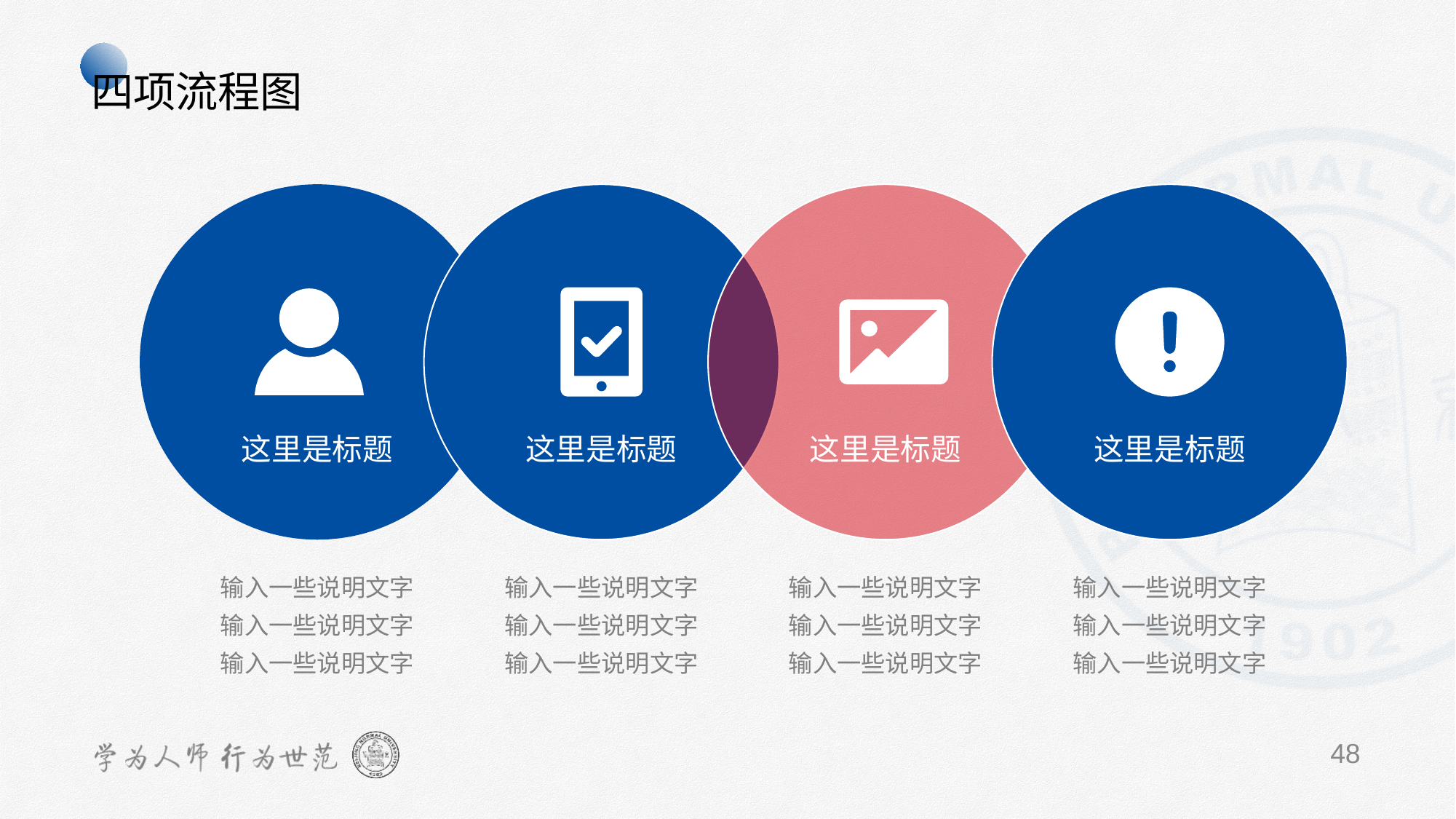

四项流程图

这里是标题
这里是标题
这里是标题
这里是标题
输入一些说明文字
输入一些说明文字
输入一些说明文字

输入一些说明文字
输入一些说明文字
输入一些说明文字

输入一些说明文字
输入一些说明文字
输入一些说明文字

输入一些说明文字
输入一些说明文字
输入一些说明文字